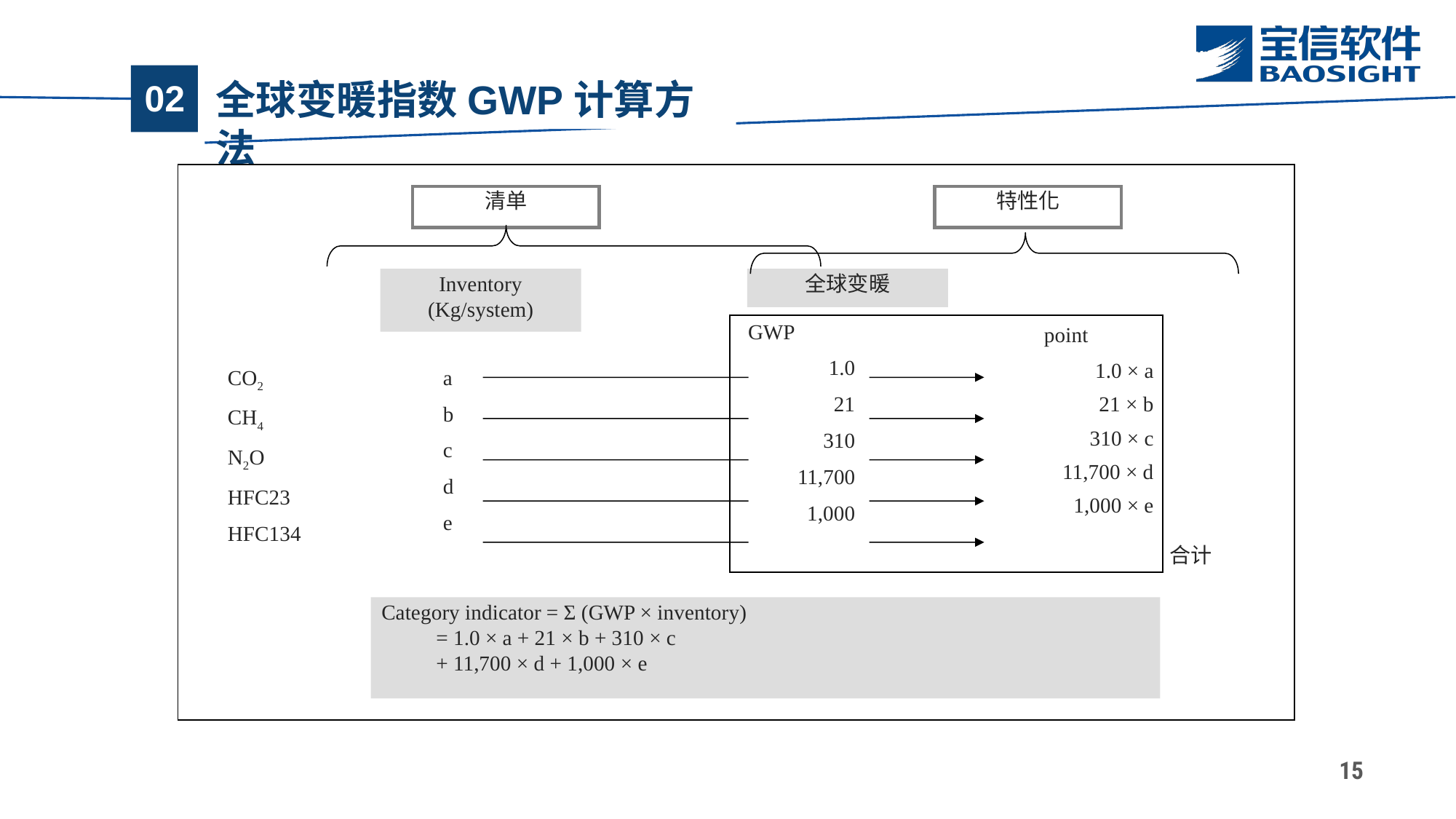

# 全球变暖指数GWP计算方法
02

清单
特性化
Inventory
(Kg/system)
全球变暖

  GWP
1.0
21
310
11,700
1,000
point
1.0 × a
21 × b
310 × c
11,700 × d
1,000 × e
CO2
CH4
N2O
HFC23
HFC134
a
b
c
d
e

合计

Category indicator = Σ (GWP × inventory)
= 1.0 × a + 21 × b + 310 × c
+ 11,700 × d + 1,000 × e